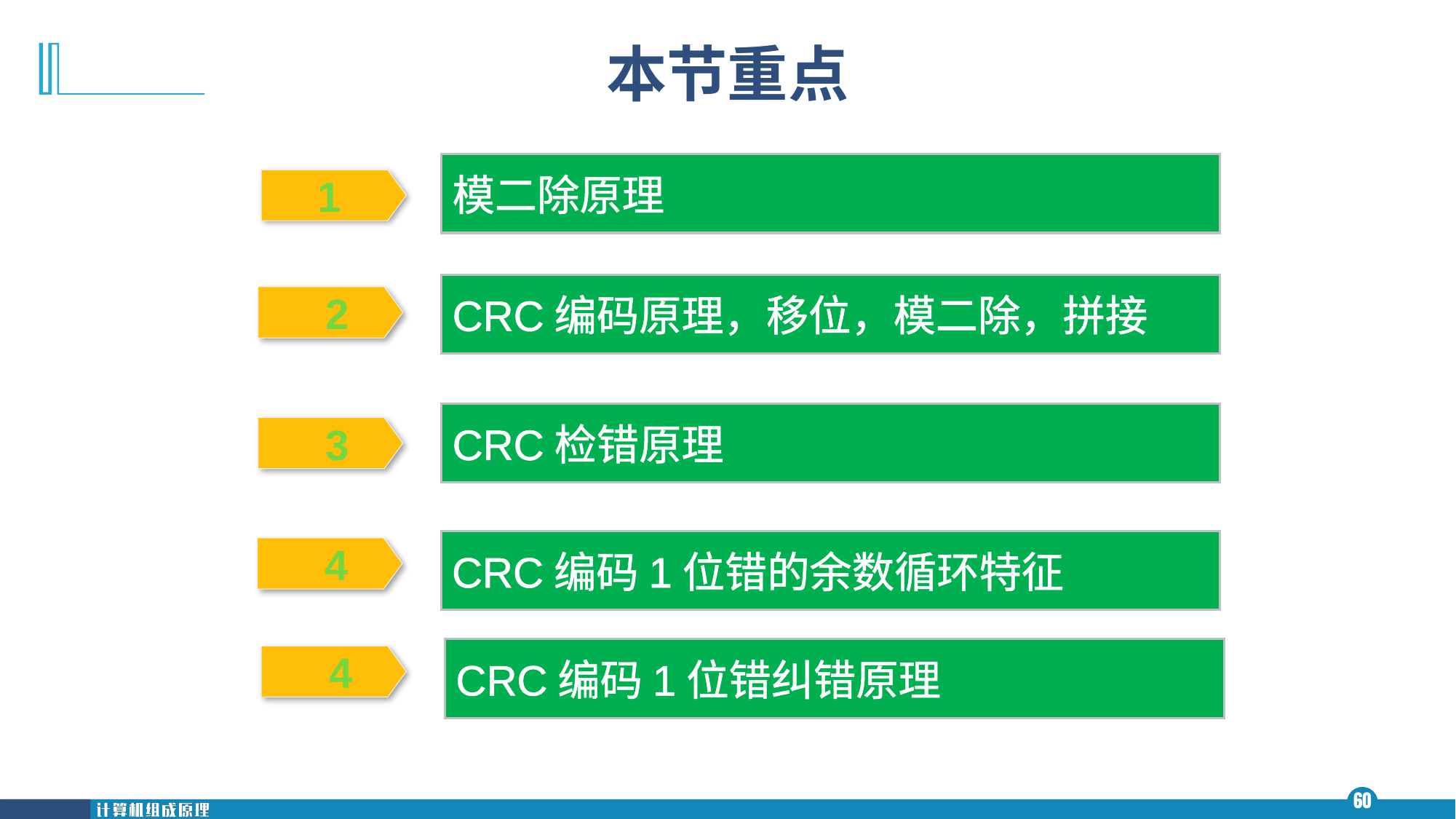

# 本节重点
模二除原理
1
CRC编码原理，移位，模二除，拼接
  2
CRC检错原理
  3
CRC编码1位错的余数循环特征
  4
CRC编码1位错纠错原理
  4